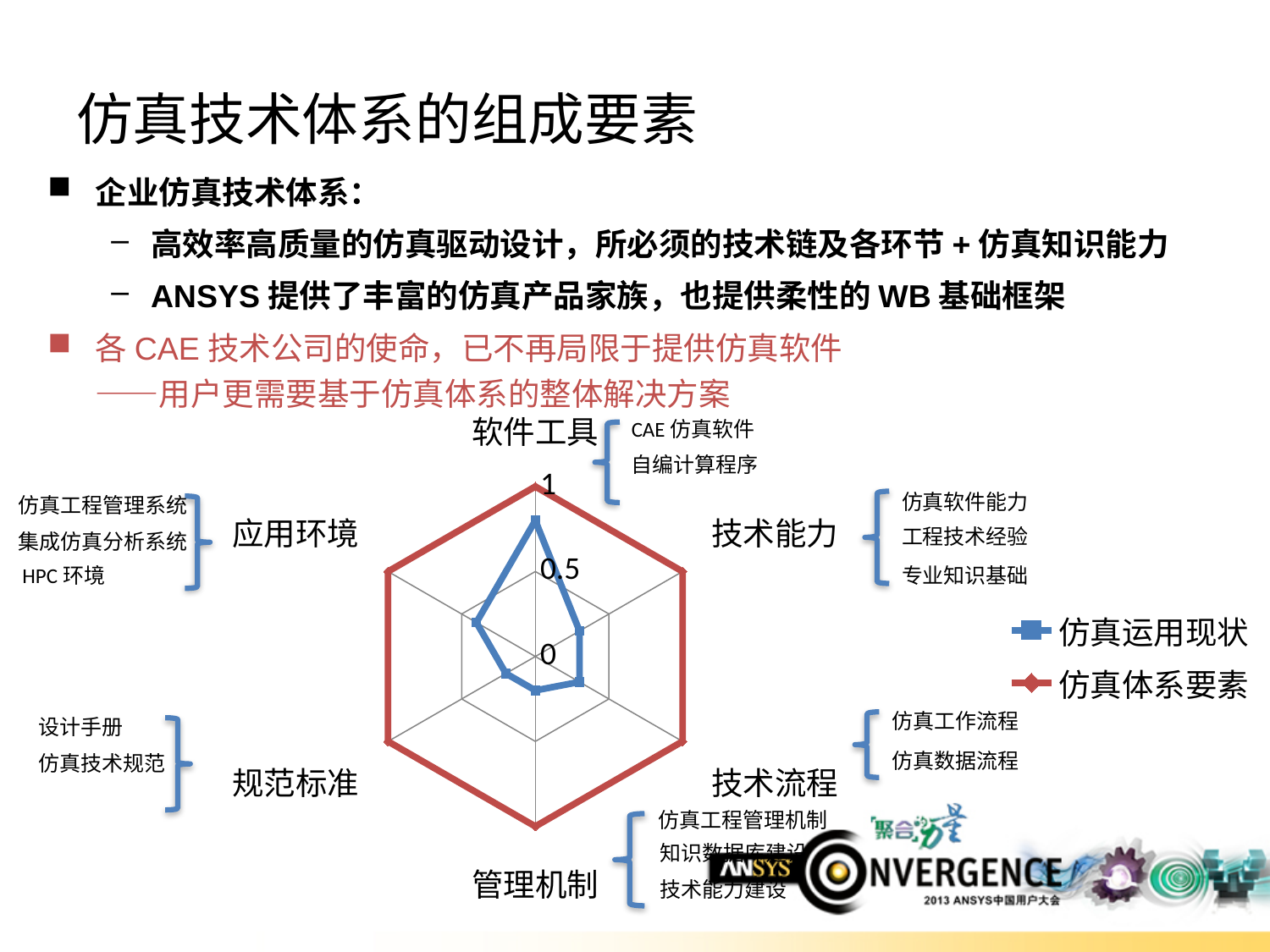

# 仿真技术体系的组成要素
企业仿真技术体系：
高效率高质量的仿真驱动设计，所必须的技术链及各环节+仿真知识能力
ANSYS提供了丰富的仿真产品家族，也提供柔性的WB基础框架
各CAE技术公司的使命，已不再局限于提供仿真软件
——用户更需要基于仿真体系的整体解决方案

### Chart

| Category | 仿真运用现状 | 仿真体系要素 |
|---|---|---|
| 软件工具 | 0.8 | 1.0 |
| 技术能力 | 0.30000000000000004 | 1.0 |
| 技术流程 | 0.30000000000000004 | 1.0 |
| 管理机制 | 0.2 | 1.0 |
| 规范标准 | 0.2 | 1.0 |
| 应用环境 | 0.4 | 1.0 |
CAE仿真软件

自编计算程序

仿真软件能力

工程技术经验
专业知识基础
仿真工程管理系统

集成仿真分析系统
HPC环境
仿真工作流程

仿真数据流程
设计手册

仿真技术规范

仿真工程管理机制

知识数据库建设
技术能力建设